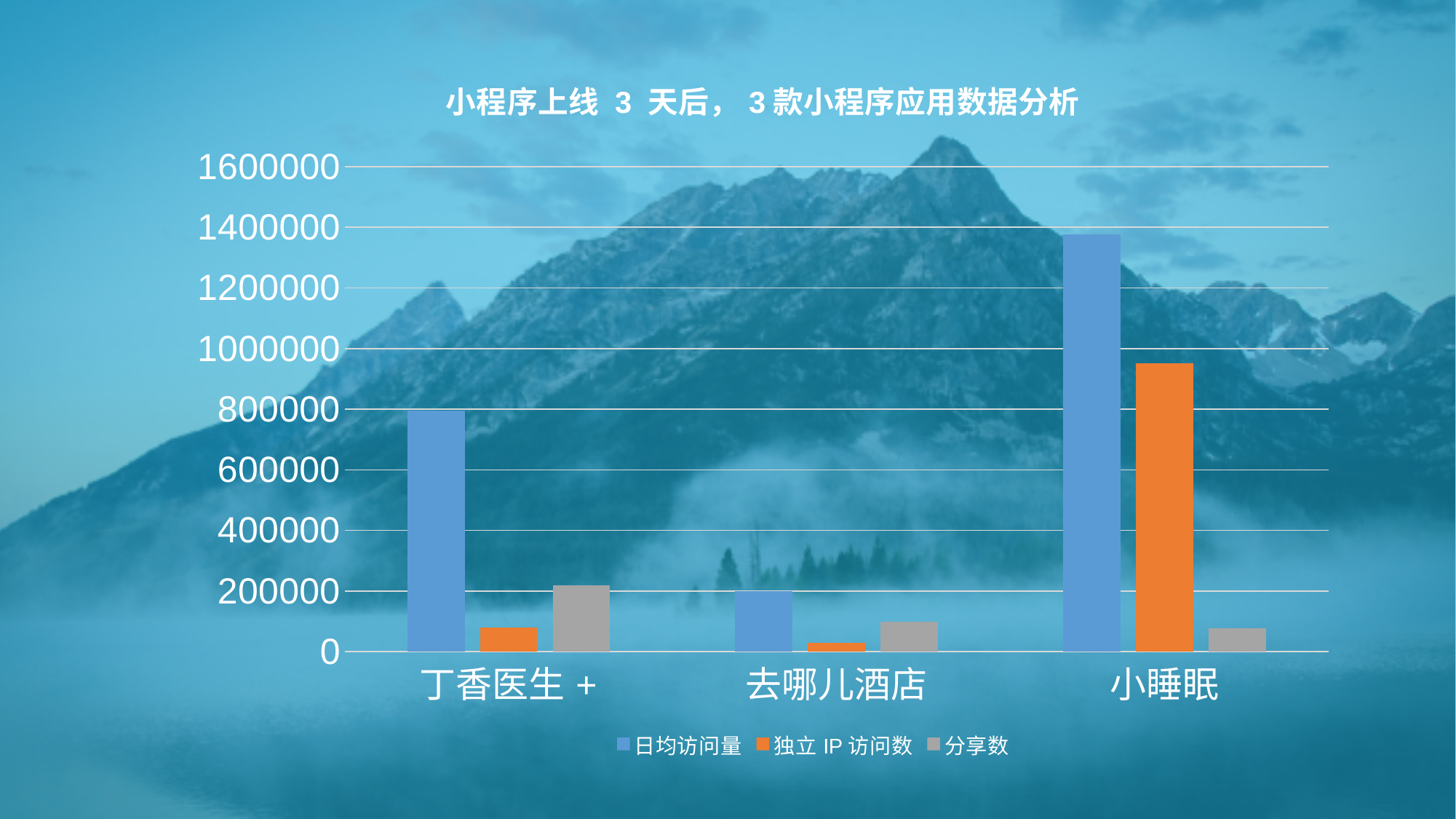

### Chart: 小程序上线 3 天后，3款小程序应用数据分析

| Category | 日均访问量 | 独立IP访问数 | 分享数 |
|---|---|---|---|
| 丁香医生+ | 796000.0 | 80000.0 | 220000.0 |
| 去哪儿酒店 | 200000.0 | 30000.0 | 100000.0 |
| 小睡眠 | 1376596.0 | 952124.0 | 76254.0 |